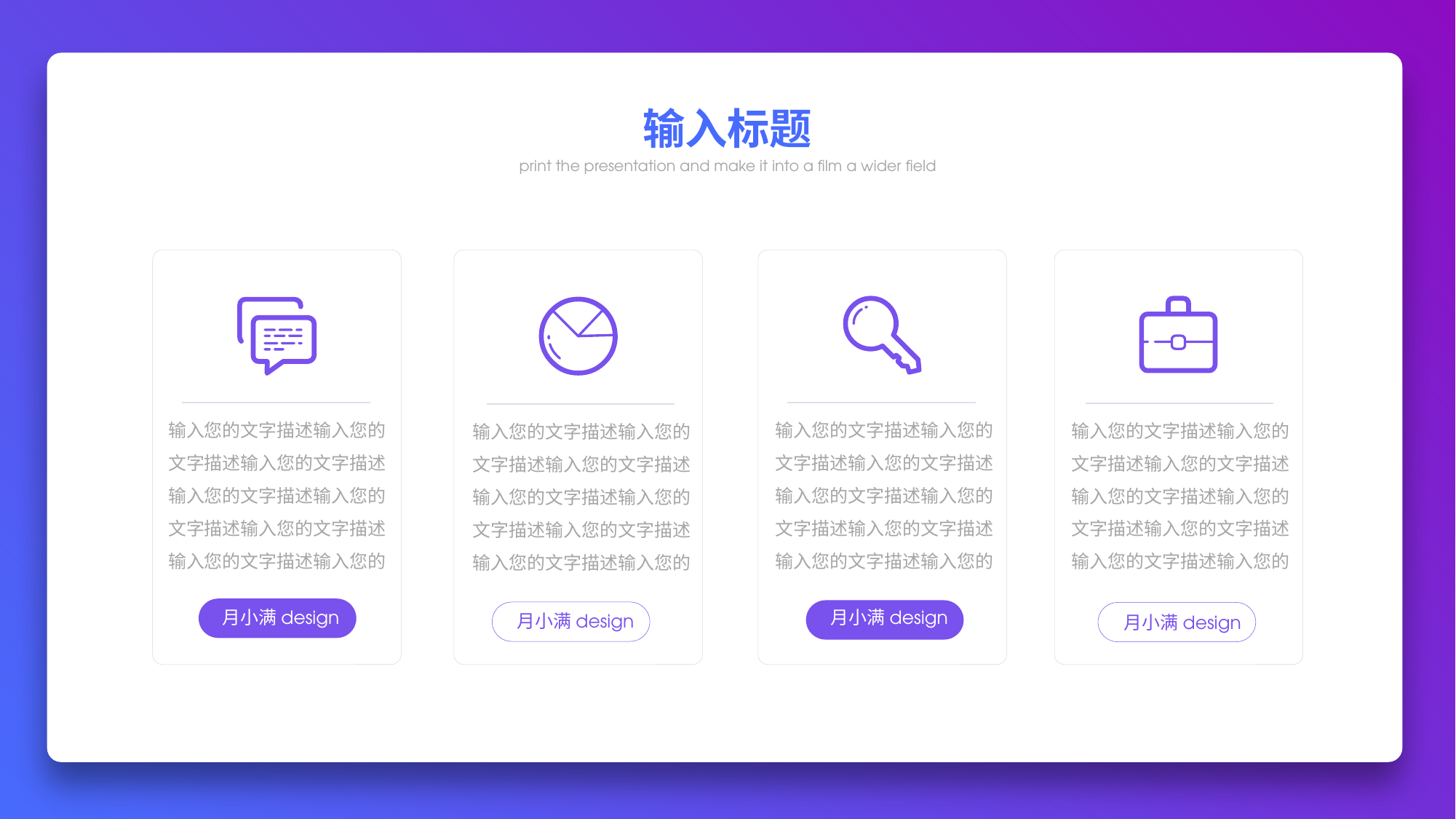

输入标题
print the presentation and make it into a film a wider field

输入您的文字描述输入您的文字描述输入您的文字描述输入您的文字描述输入您的
文字描述输入您的文字描述输入您的文字描述输入您的
输入您的文字描述输入您的文字描述输入您的文字描述输入您的文字描述输入您的
文字描述输入您的文字描述输入您的文字描述输入您的
输入您的文字描述输入您的文字描述输入您的文字描述输入您的文字描述输入您的
文字描述输入您的文字描述输入您的文字描述输入您的
输入您的文字描述输入您的文字描述输入您的文字描述输入您的文字描述输入您的
文字描述输入您的文字描述输入您的文字描述输入您的

月小满design
月小满design

月小满design
月小满design